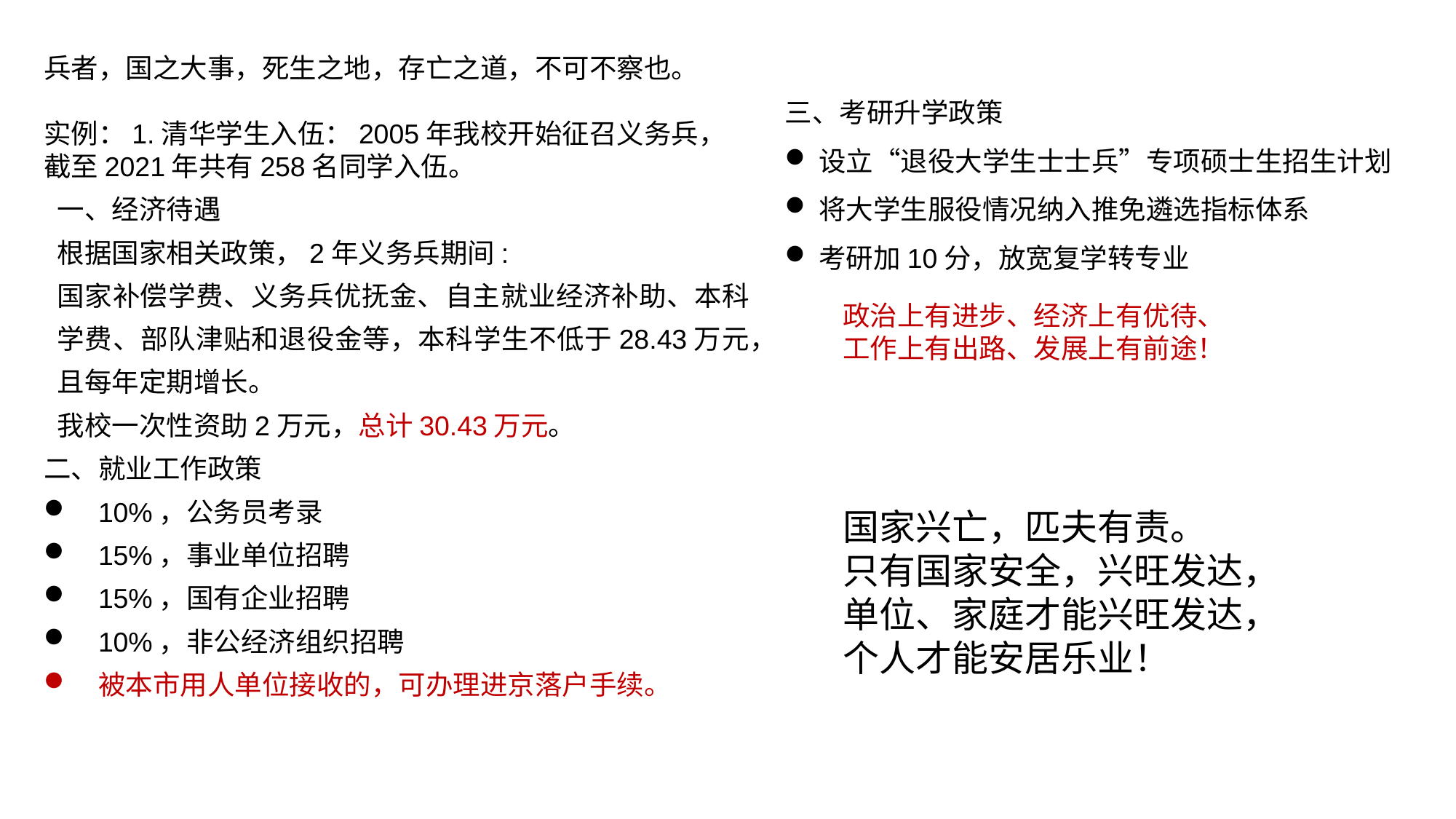

兵者，国之大事，死生之地，存亡之道，不可不察也。

实例：1.清华学生入伍：2005年我校开始征召义务兵，截至2021年共有258名同学入伍。
一、经济待遇
根据国家相关政策，2年义务兵期间:
国家补偿学费、义务兵优抚金、自主就业经济补助、本科学费、部队津贴和退役金等，本科学生不低于28.43万元，且每年定期增长。
我校一次性资助2万元，总计30.43万元。
二、就业工作政策
10%，公务员考录
15%，事业单位招聘
15%，国有企业招聘
10%，非公经济组织招聘
被本市用人单位接收的，可办理进京落户手续。

三、考研升学政策
设立“退役大学生士士兵”专项硕士生招生计划
将大学生服役情况纳入推免遴选指标体系
考研加10分，放宽复学转专业
政治上有进步、经济上有优待、工作上有出路、发展上有前途！
国家兴亡，匹夫有责。
只有国家安全，兴旺发达，
单位、家庭才能兴旺发达，
个人才能安居乐业！